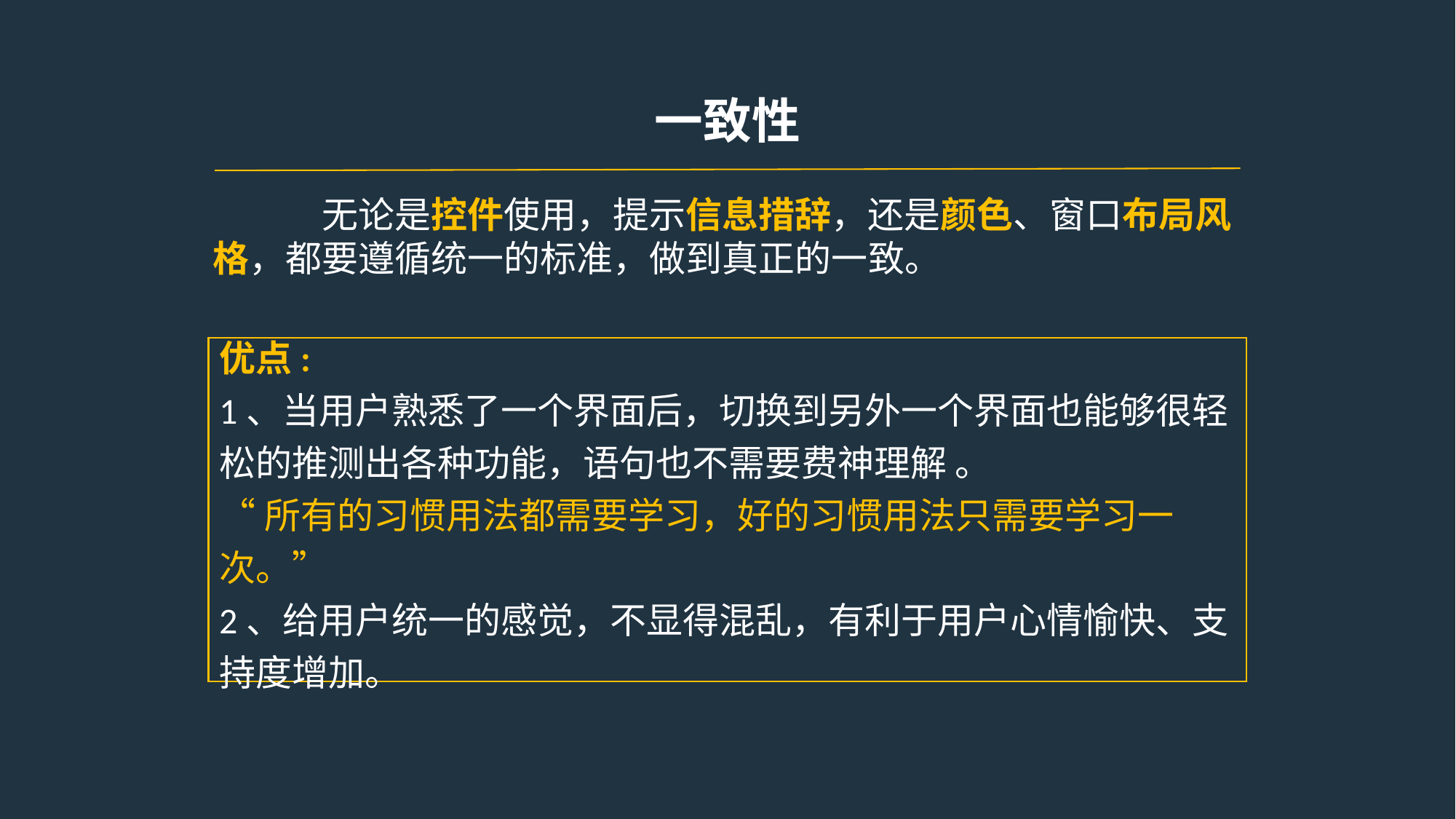

一致性

	无论是控件使用，提示信息措辞，还是颜色、窗口布局风格，都要遵循统一的标准，做到真正的一致。
优点:
1、当用户熟悉了一个界面后，切换到另外一个界面也能够很轻松的推测出各种功能，语句也不需要费神理解 。
“所有的习惯用法都需要学习，好的习惯用法只需要学习一次。”
2、给用户统一的感觉，不显得混乱，有利于用户心情愉快、支持度增加。